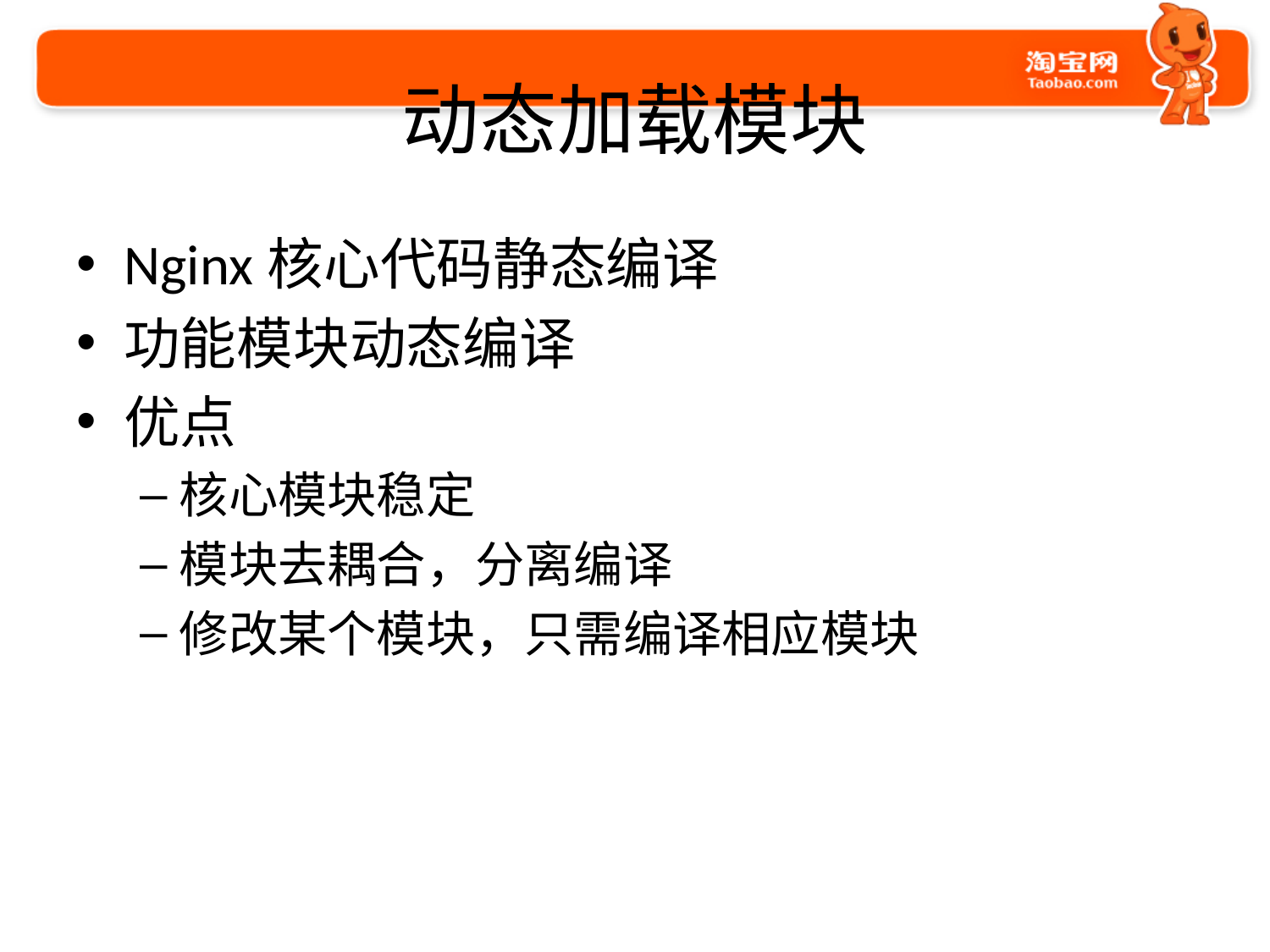

# 动态加载模块
Nginx核心代码静态编译
功能模块动态编译
优点
核心模块稳定
模块去耦合，分离编译
修改某个模块，只需编译相应模块